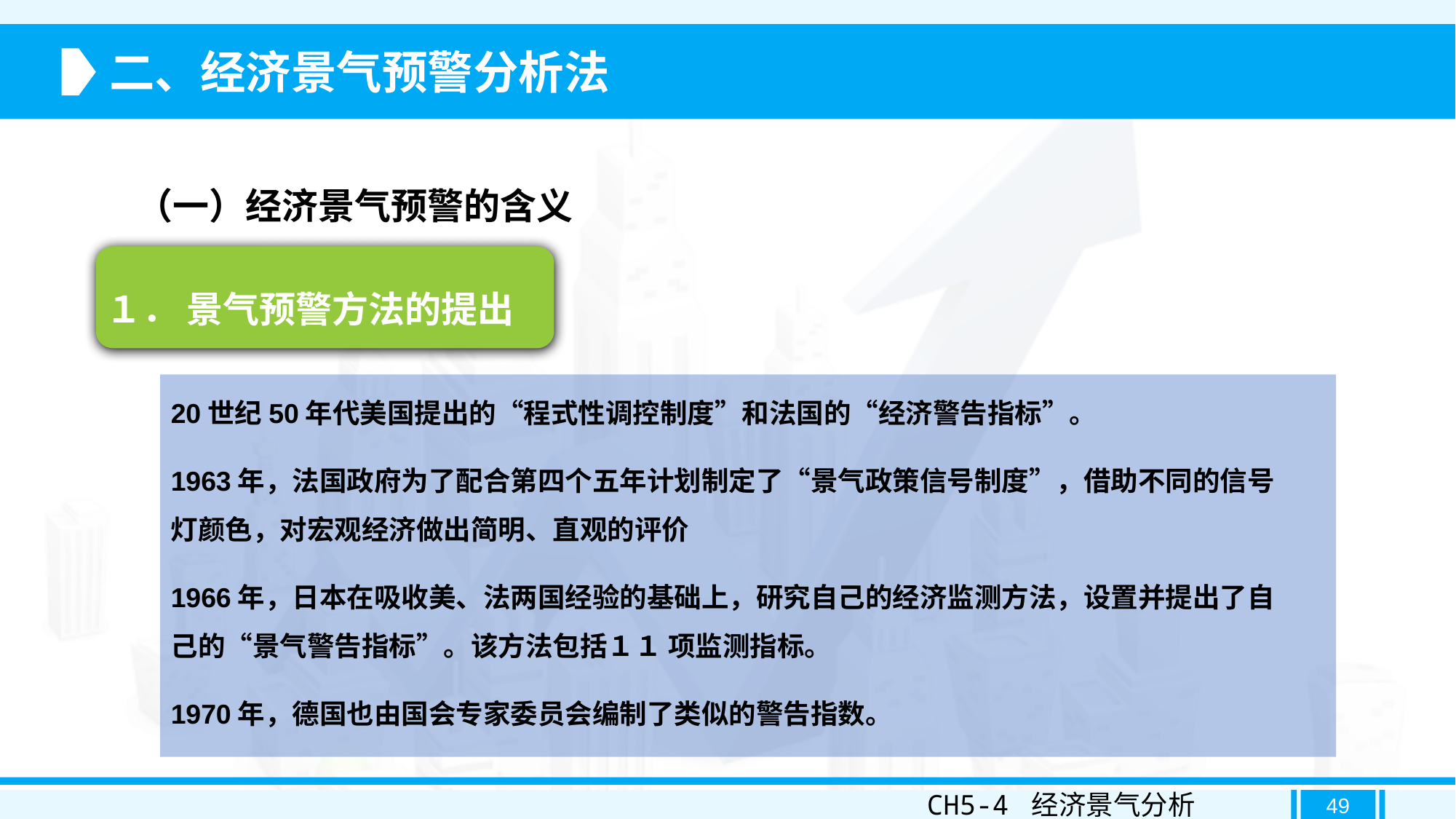

二、经济景气预警分析法

（一）经济景气预警的含义
１． 景气预警方法的提出
20世纪50年代美国提出的“程式性调控制度”和法国的“经济警告指标”。
1963年，法国政府为了配合第四个五年计划制定了“景气政策信号制度”，借助不同的信号灯颜色，对宏观经济做出简明、直观的评价
1966年，日本在吸收美、法两国经验的基础上，研究自己的经济监测方法，设置并提出了自己的“景气警告指标”。该方法包括１１ 项监测指标。
1970年，德国也由国会专家委员会编制了类似的警告指数。

CH5-4 经济景气分析
49